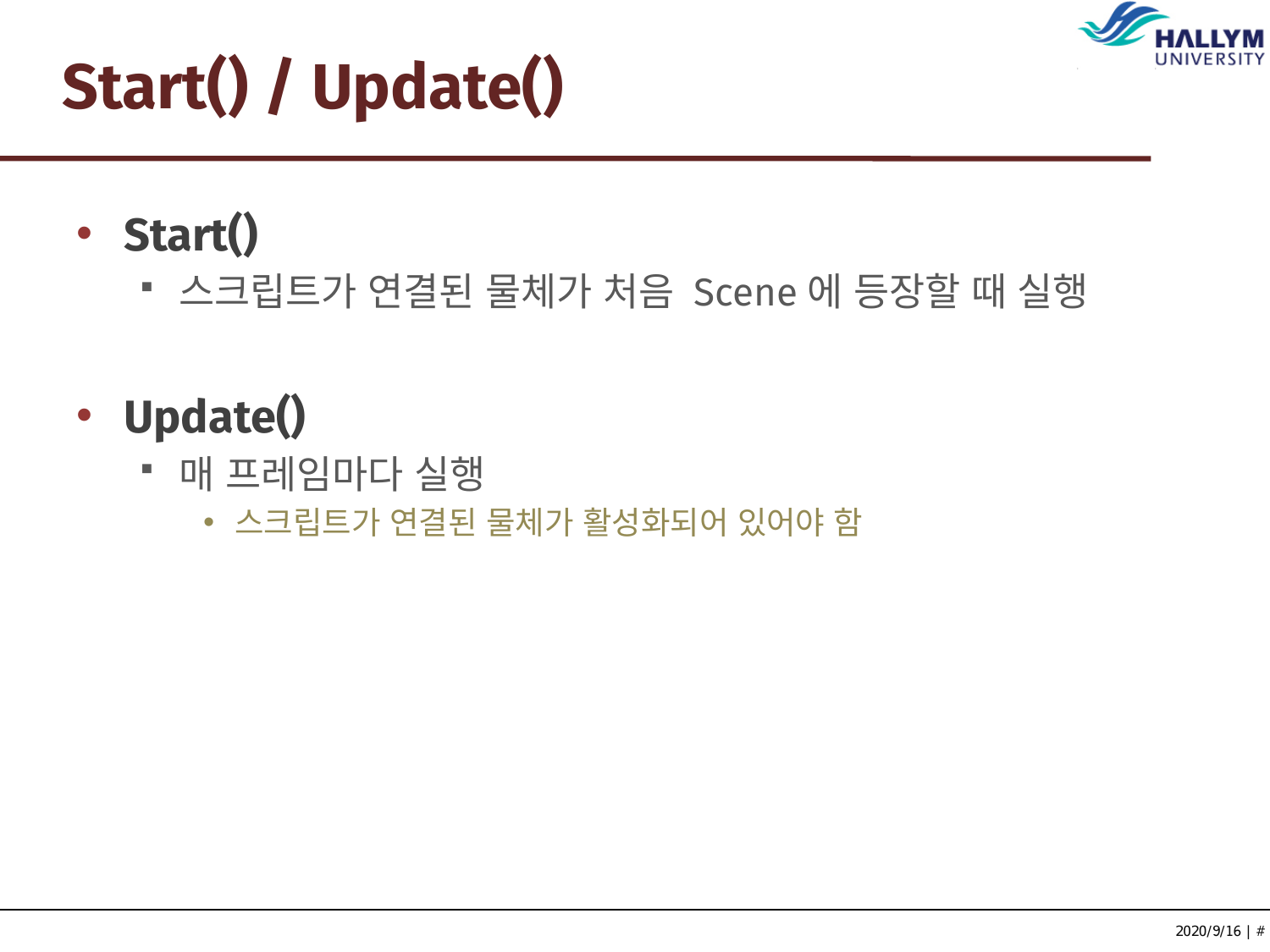

# Start() / Update()
Start()
스크립트가 연결된 물체가 처음 Scene에 등장할 때 실행

Update()
매 프레임마다 실행
스크립트가 연결된 물체가 활성화되어 있어야 함